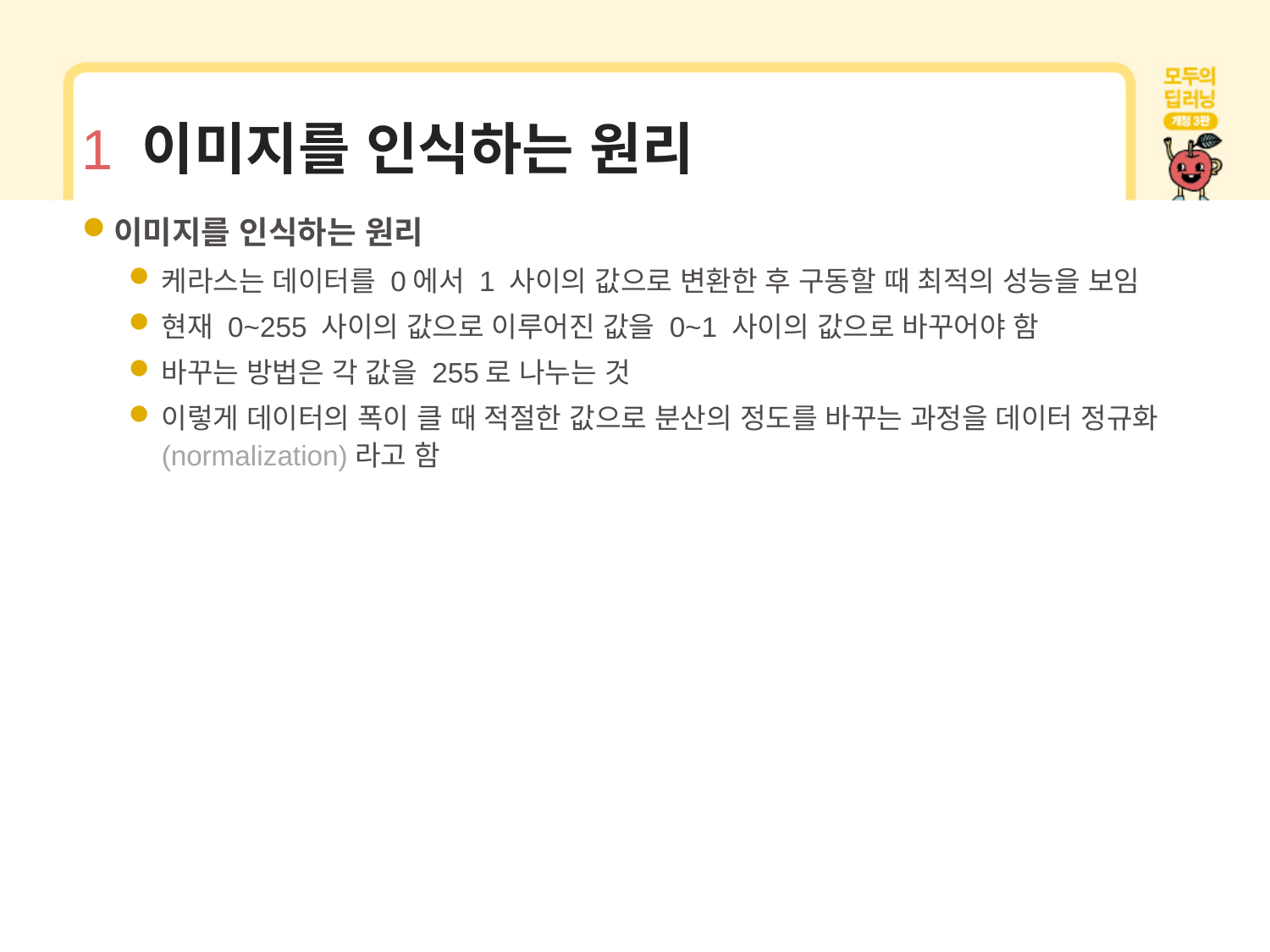

# 1 이미지를 인식하는 원리
이미지를 인식하는 원리
케라스는 데이터를 0에서 1 사이의 값으로 변환한 후 구동할 때 최적의 성능을 보임
현재 0~255 사이의 값으로 이루어진 값을 0~1 사이의 값으로 바꾸어야 함
바꾸는 방법은 각 값을 255로 나누는 것
이렇게 데이터의 폭이 클 때 적절한 값으로 분산의 정도를 바꾸는 과정을 데이터 정규화(normalization)라고 함